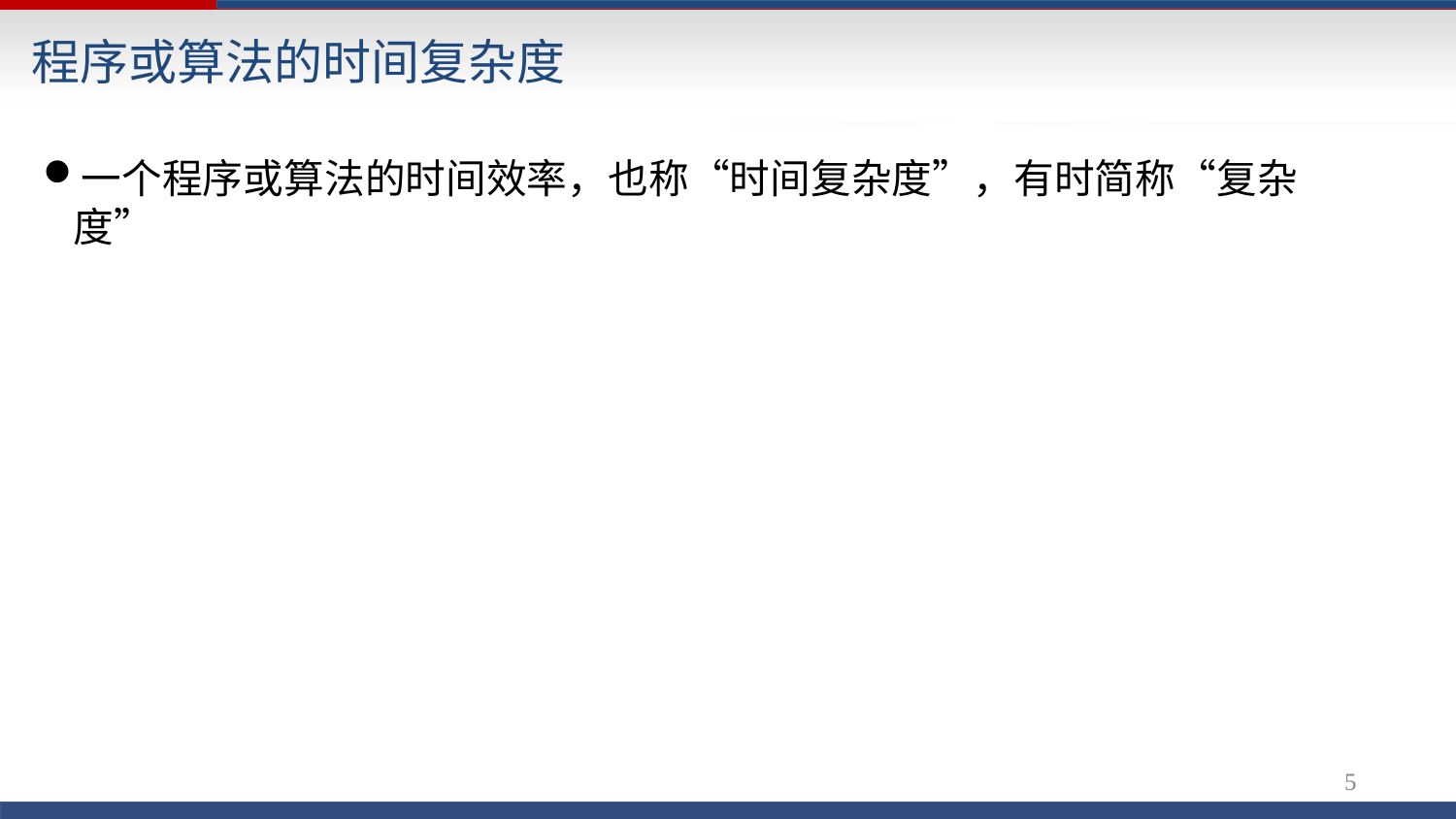

# 程序或算法的时间复杂度
一个程序或算法的时间效率，也称“时间复杂度”，有时简称“复杂度”
5